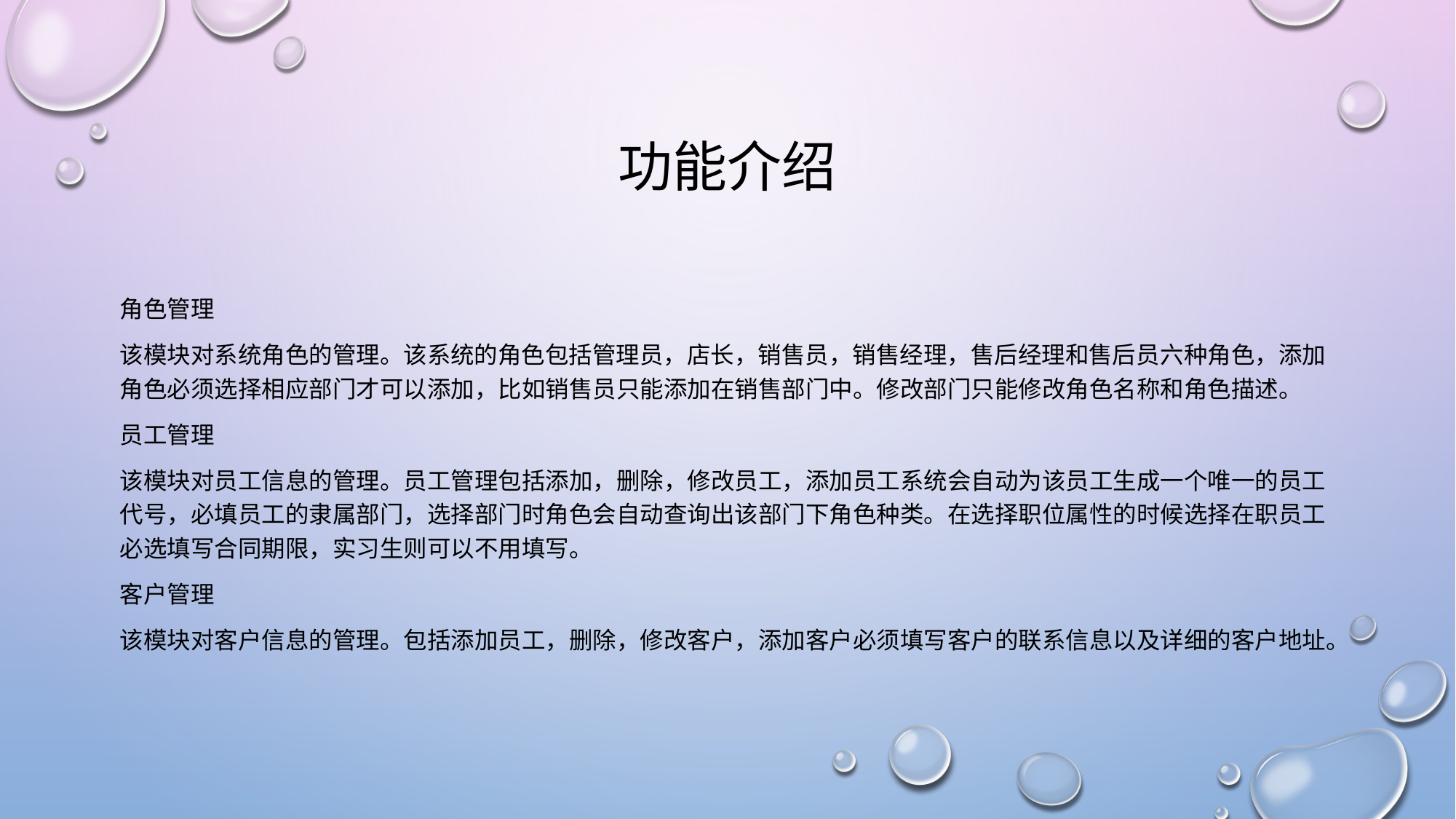

# 功能介绍
角色管理
该模块对系统角色的管理。该系统的角色包括管理员，店长，销售员，销售经理，售后经理和售后员六种角色，添加角色必须选择相应部门才可以添加，比如销售员只能添加在销售部门中。修改部门只能修改角色名称和角色描述。
员工管理
该模块对员工信息的管理。员工管理包括添加，删除，修改员工，添加员工系统会自动为该员工生成一个唯一的员工代号，必填员工的隶属部门，选择部门时角色会自动查询出该部门下角色种类。在选择职位属性的时候选择在职员工必选填写合同期限，实习生则可以不用填写。
客户管理
该模块对客户信息的管理。包括添加员工，删除，修改客户，添加客户必须填写客户的联系信息以及详细的客户地址。